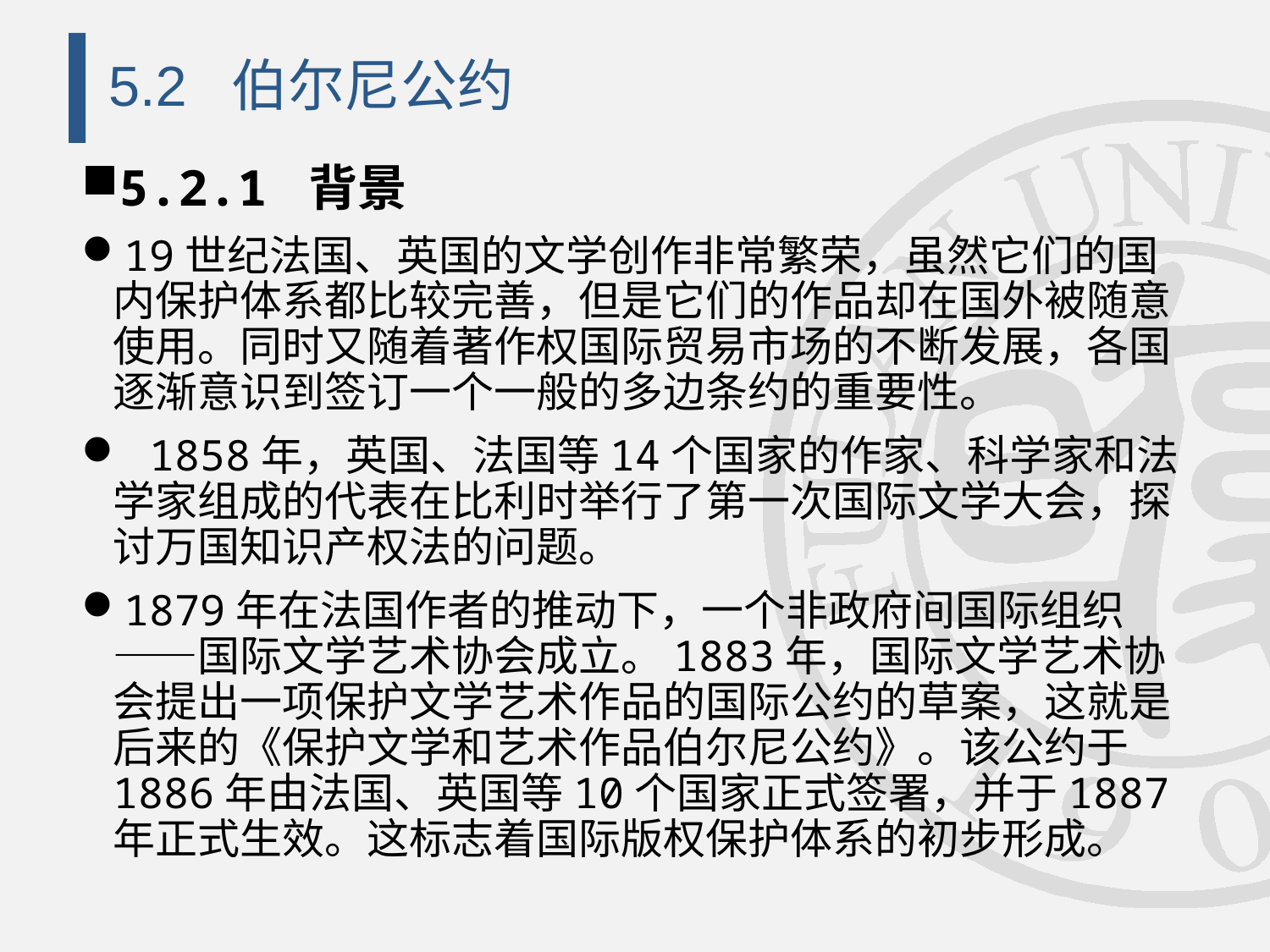

# 5.2  伯尔尼公约
5.2.1 背景
19世纪法国、英国的文学创作非常繁荣，虽然它们的国内保护体系都比较完善，但是它们的作品却在国外被随意使用。同时又随着著作权国际贸易市场的不断发展，各国逐渐意识到签订一个一般的多边条约的重要性。
 1858年，英国、法国等14个国家的作家、科学家和法学家组成的代表在比利时举行了第一次国际文学大会，探讨万国知识产权法的问题。
1879年在法国作者的推动下，一个非政府间国际组织——国际文学艺术协会成立。1883年，国际文学艺术协会提出一项保护文学艺术作品的国际公约的草案，这就是后来的《保护文学和艺术作品伯尔尼公约》。该公约于1886年由法国、英国等10个国家正式签署，并于1887年正式生效。这标志着国际版权保护体系的初步形成。